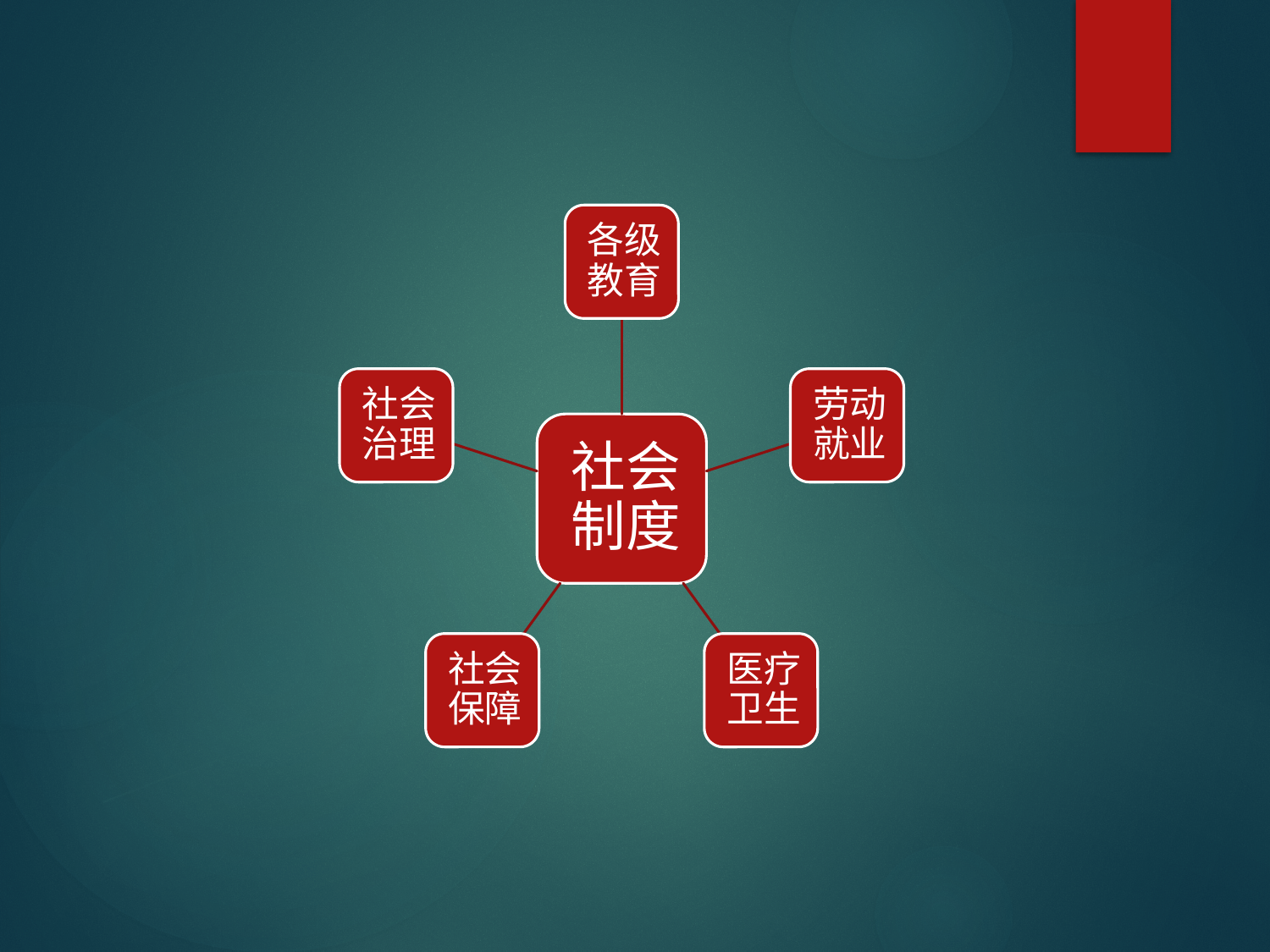

#
社会制度
各级教育
劳动就业
医疗卫生
社会保障
社会治理